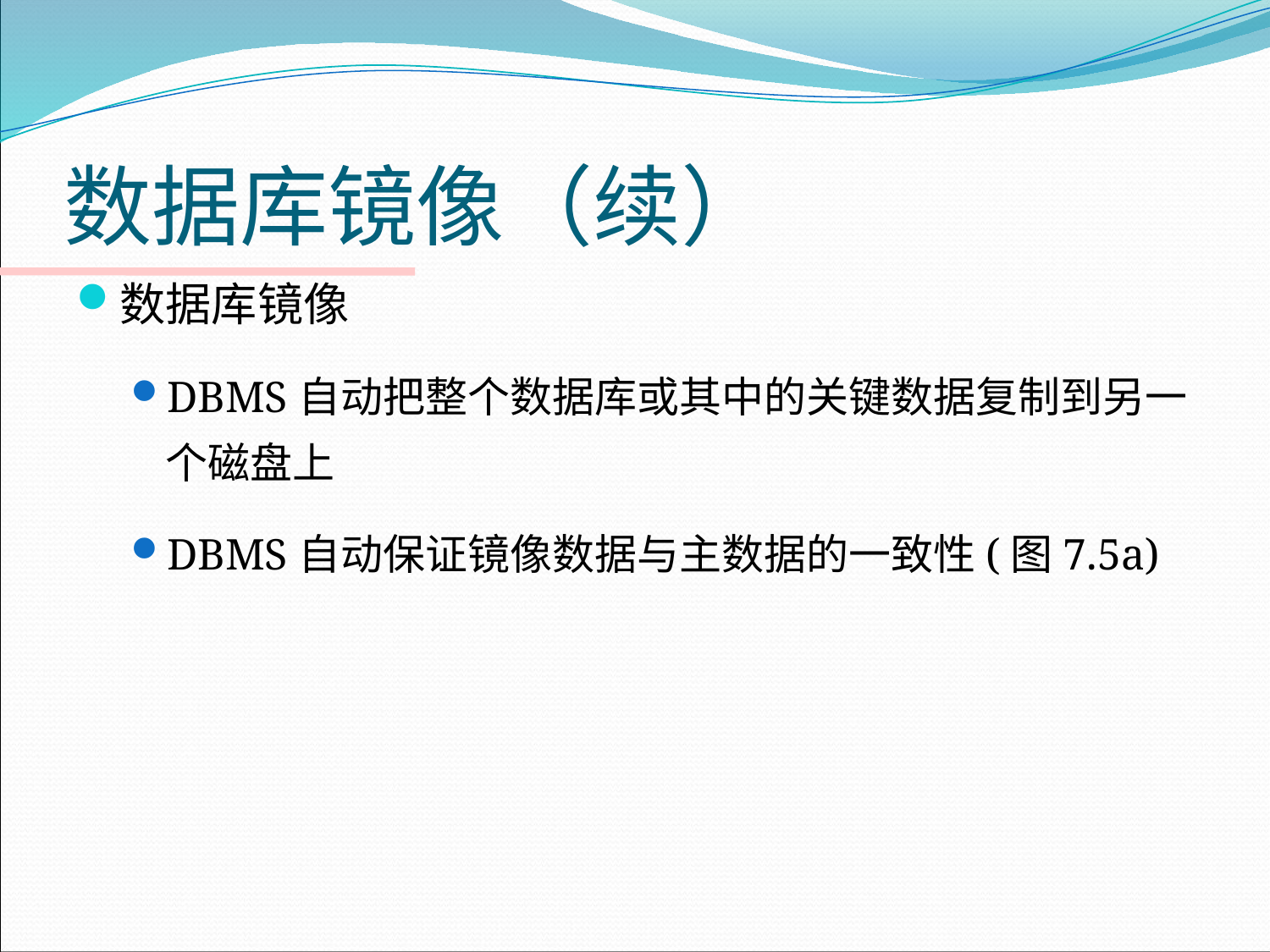

# 数据库镜像（续）
数据库镜像
DBMS自动把整个数据库或其中的关键数据复制到另一个磁盘上
DBMS自动保证镜像数据与主数据的一致性(图7.5a)

970